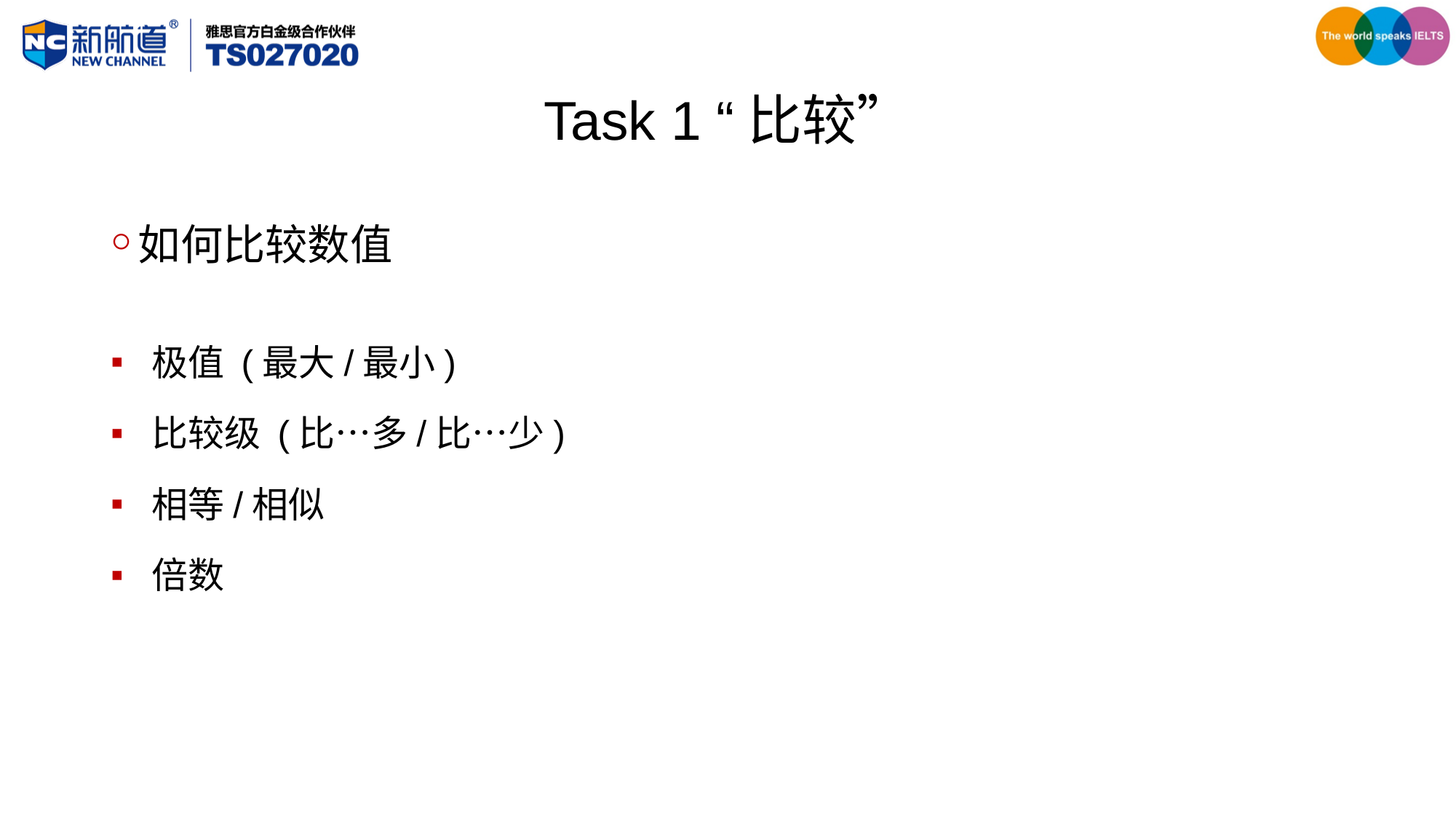

# Task 1 “比较”
如何比较数值
极值 (最大/最小)
比较级 (比…多/比…少)
相等/相似
倍数